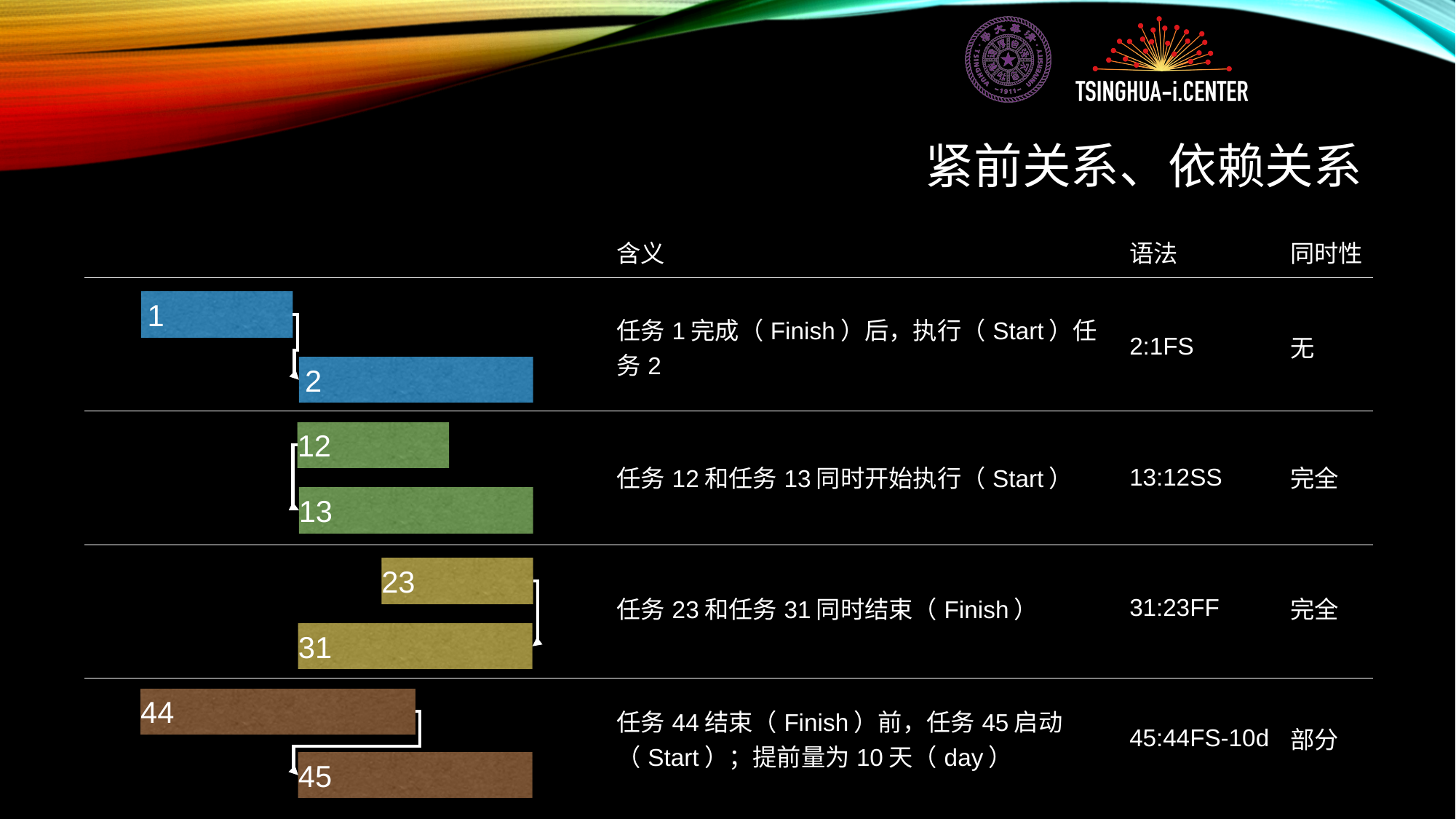

# 紧前关系、依赖关系
| 含义 | 语法 | 同时性 |
| --- | --- | --- |
| 任务1完成（Finish）后，执行（Start）任务2 | 2:1FS | 无 |
| 任务12和任务13同时开始执行（Start） | 13:12SS | 完全 |
| 任务23和任务31同时结束（Finish） | 31:23FF | 完全 |
| 任务44结束（Finish）前，任务45启动（Start）；提前量为10天（day） | 45:44FS-10d | 部分 |
1
2
12
13
23
31
44
45